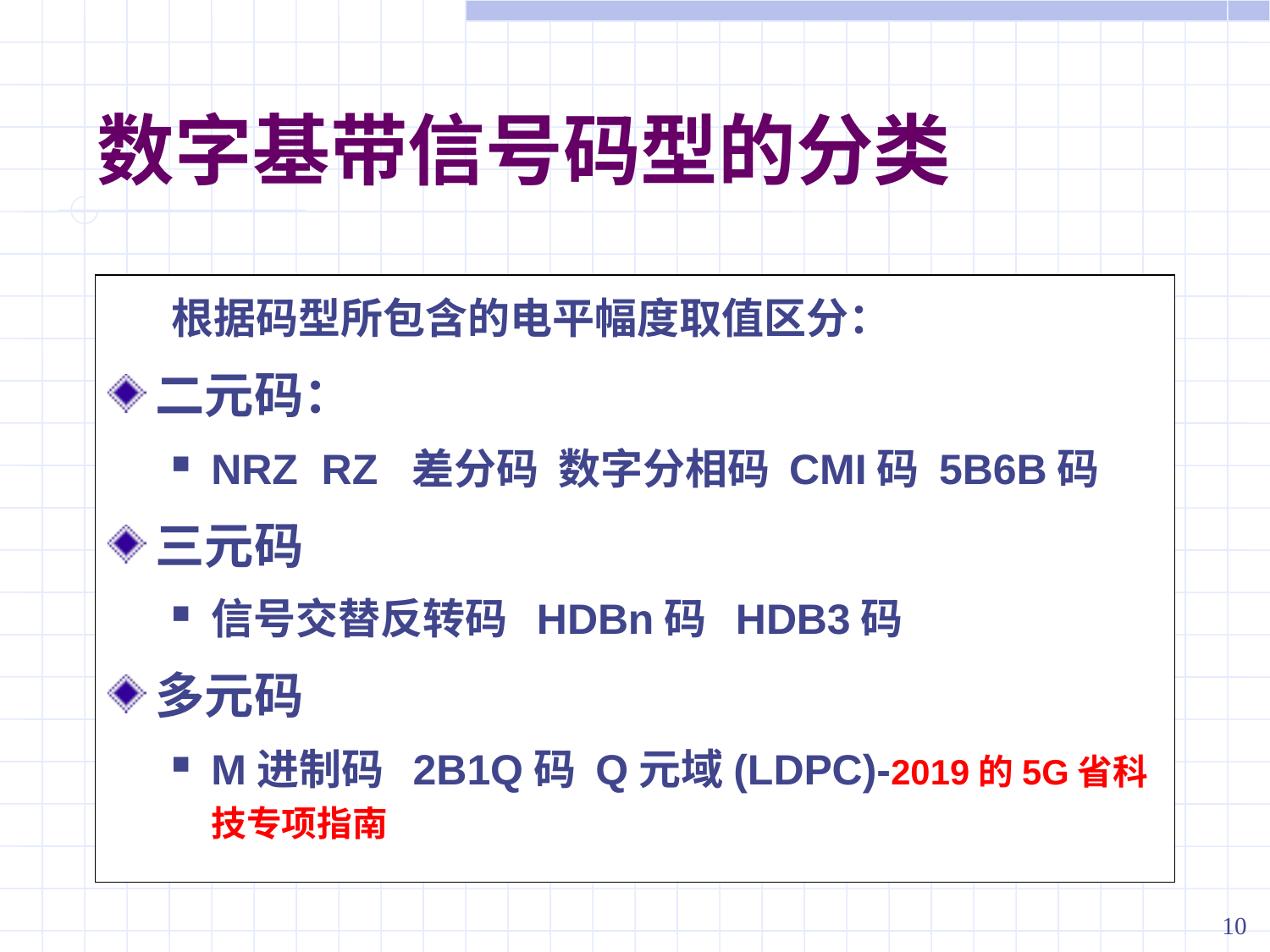

# 数字基带信号码型的分类
根据码型所包含的电平幅度取值区分：
二元码：
NRZ  RZ  差分码  数字分相码 CMI码 5B6B码
三元码
信号交替反转码  HDBn码  HDB3码
多元码
M进制码  2B1Q码 Q元域(LDPC)-2019的5G省科技专项指南

10